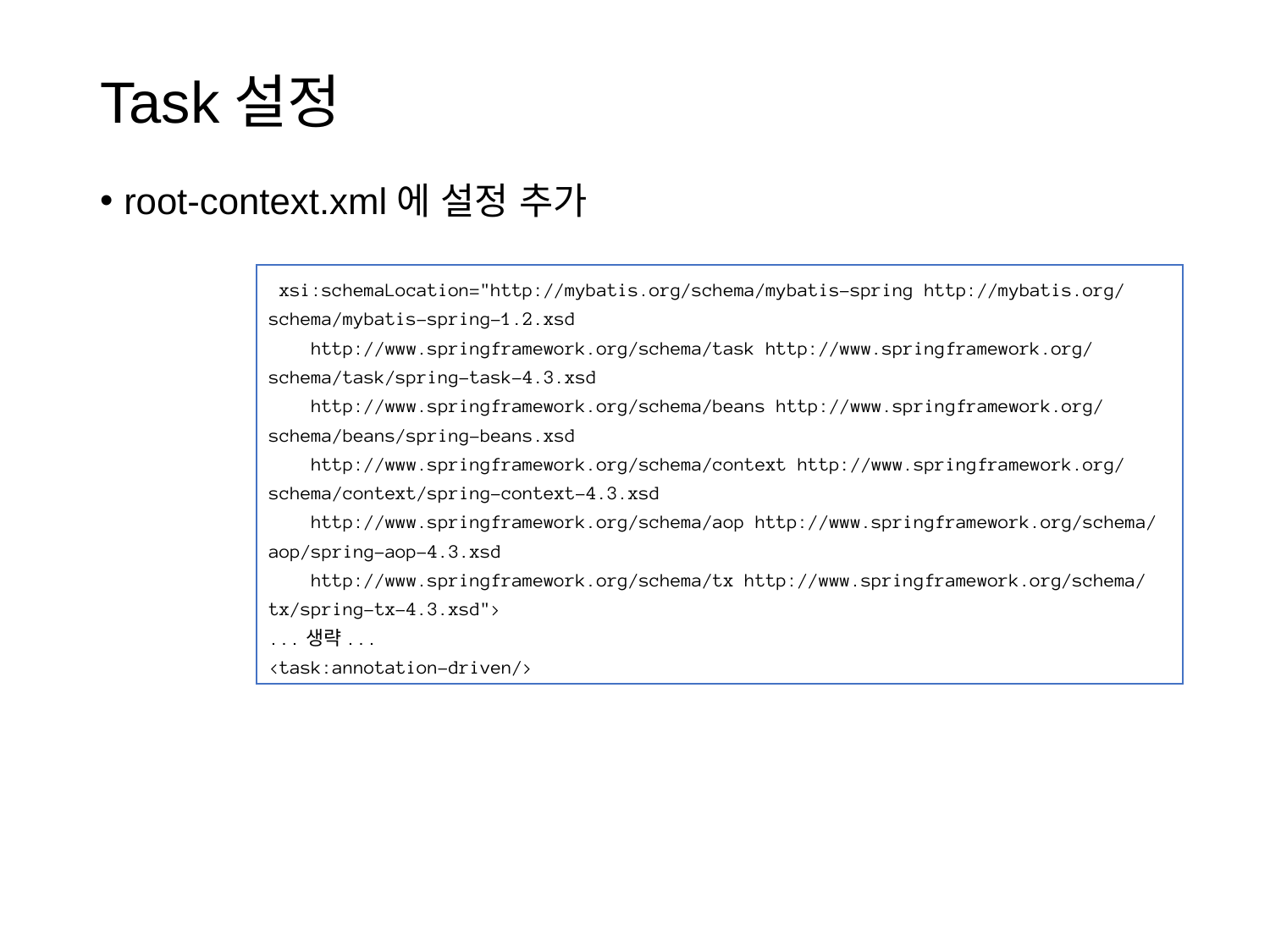

# Task설정
root-context.xml에 설정 추가
 xsi:schemaLocation="http://mybatis.org/schema/mybatis-spring http://mybatis.org/schema/mybatis-spring-1.2.xsd
    http://www.springframework.org/schema/task http://www.springframework.org/schema/task/spring-task-4.3.xsd
    http://www.springframework.org/schema/beans http://www.springframework.org/schema/beans/spring-beans.xsd
    http://www.springframework.org/schema/context http://www.springframework.org/schema/context/spring-context-4.3.xsd
    http://www.springframework.org/schema/aop http://www.springframework.org/schema/aop/spring-aop-4.3.xsd
    http://www.springframework.org/schema/tx http://www.springframework.org/schema/tx/spring-tx-4.3.xsd">
...생략...
<task:annotation-driven/>